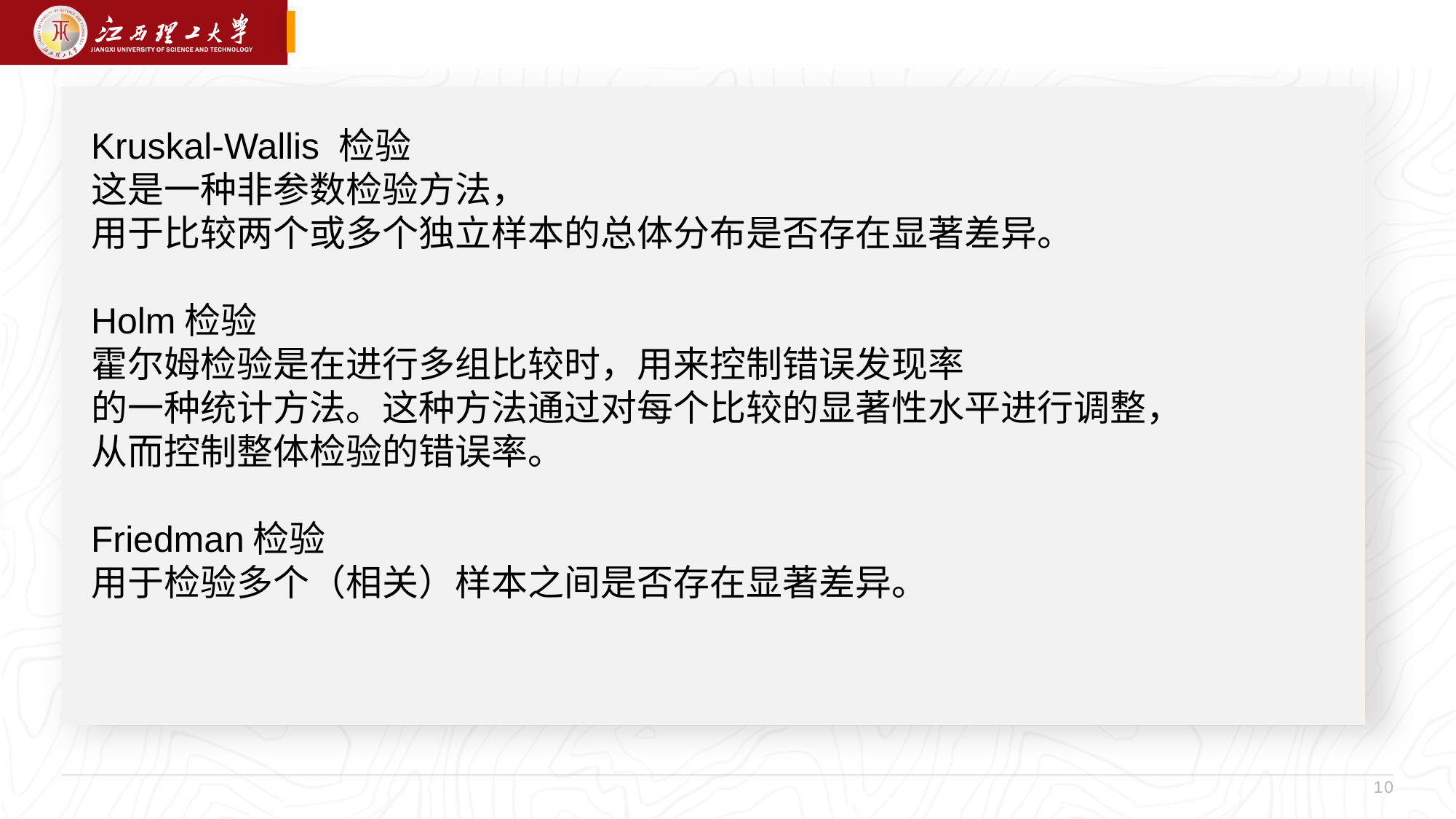

Kruskal-Wallis 检验
这是一种非参数检验方法，
用于比较两个或多个独立样本的总体分布是否存在显著差异。

Holm检验
霍尔姆检验是在进行多组比较时，用来控制错误发现率
的一种统计方法。这种方法通过对每个比较的显著性水平进行调整，
从而控制整体检验的错误率。

Friedman检验
用于检验多个（相关）样本之间是否存在显著差异。

   10